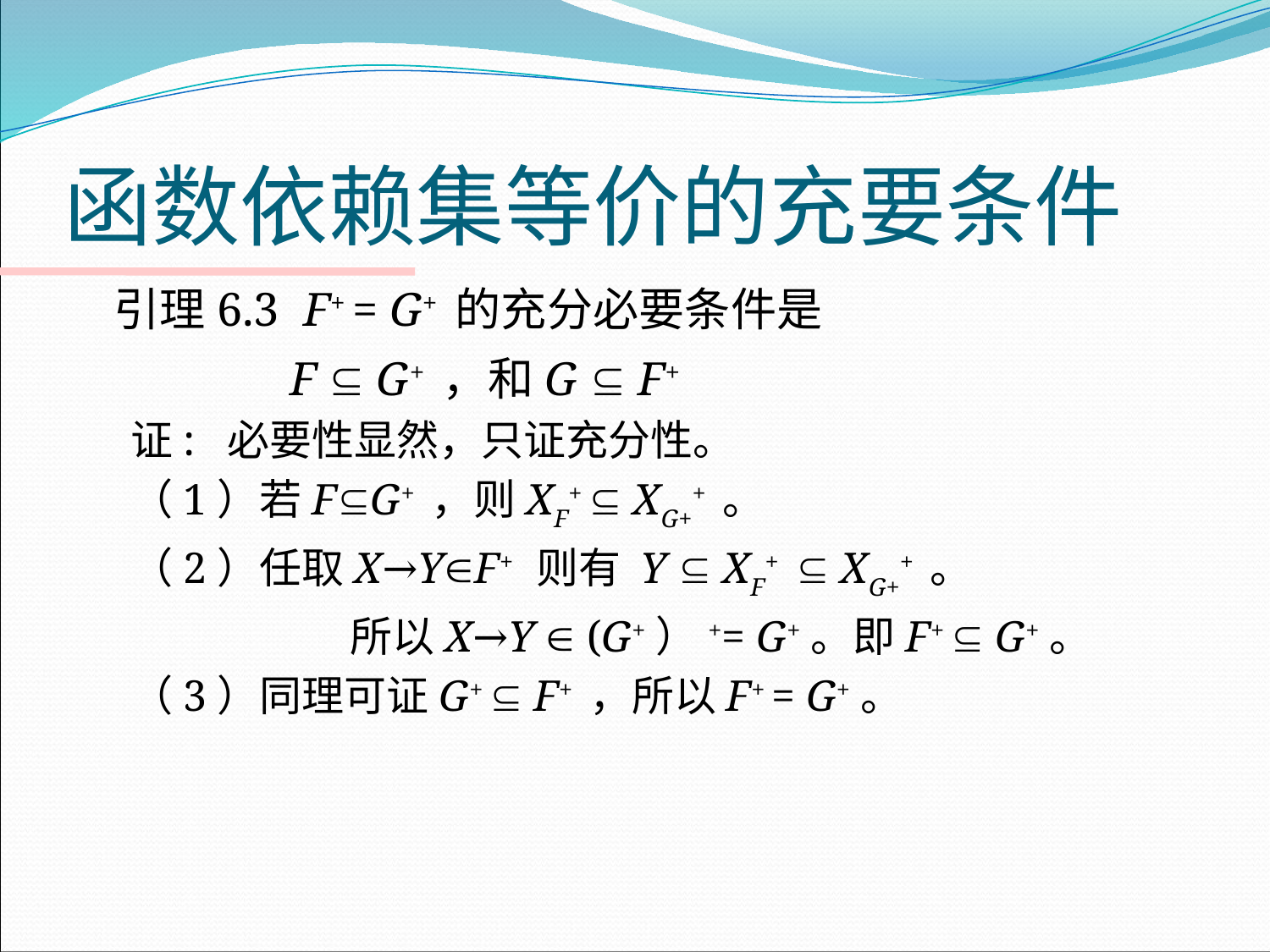

# 函数依赖集等价的充要条件
	引理6.3  F+ = G+ 的充分必要条件是
                  F ⊆ G+ ，和G ⊆ F+
证:  必要性显然，只证充分性。
（1）若F⊆G+ ，则XF+ ⊆ XG++ 。
（2）任取X→Y∈F+  则有 Y ⊆ XF+  ⊆ XG++ 。
		     所以X→Y ∈ (G+）+= G+。即F+ ⊆ G+。
（3）同理可证G+ ⊆ F+ ，所以F+ = G+。

612